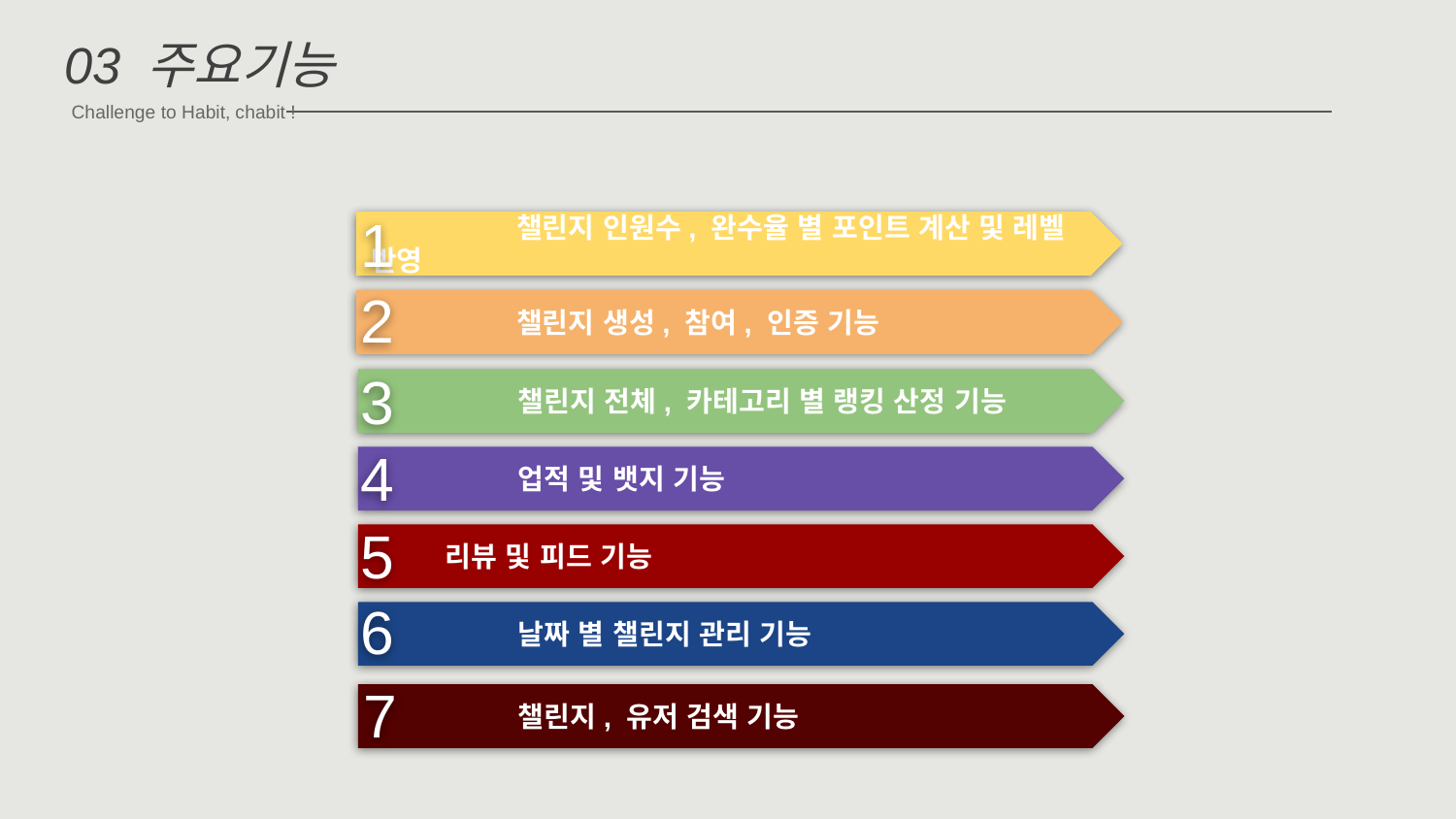

# 03 주요기능
Challenge to Habit, chabit !
1
	챌린지 인원수, 완수율 별 포인트 계산 및 레벨 반영
2
	챌린지 생성, 참여, 인증 기능
3
	챌린지 전체, 카테고리 별 랭킹 산정 기능
4
	업적 및 뱃지 기능
5
리뷰 및 피드 기능
6
	날짜 별 챌린지 관리 기능
7
	챌린지, 유저 검색 기능